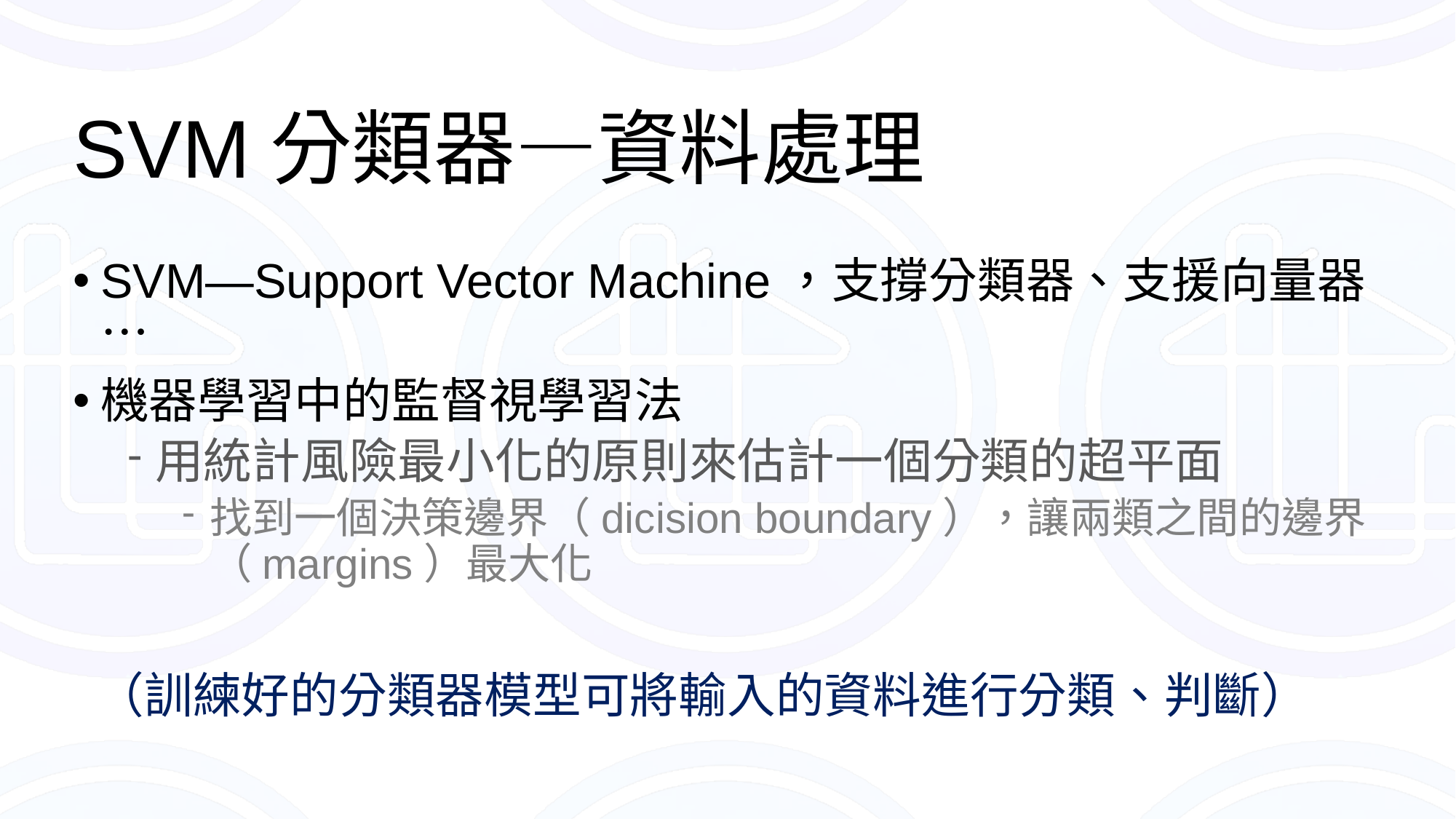

# SVM分類器—資料處理
SVM—Support Vector Machine，支撐分類器、支援向量器…
機器學習中的監督視學習法
用統計風險最小化的原則來估計一個分類的超平面
找到一個決策邊界（dicision boundary），讓兩類之間的邊界（margins）最大化

 （訓練好的分類器模型可將輸入的資料進行分類、判斷）